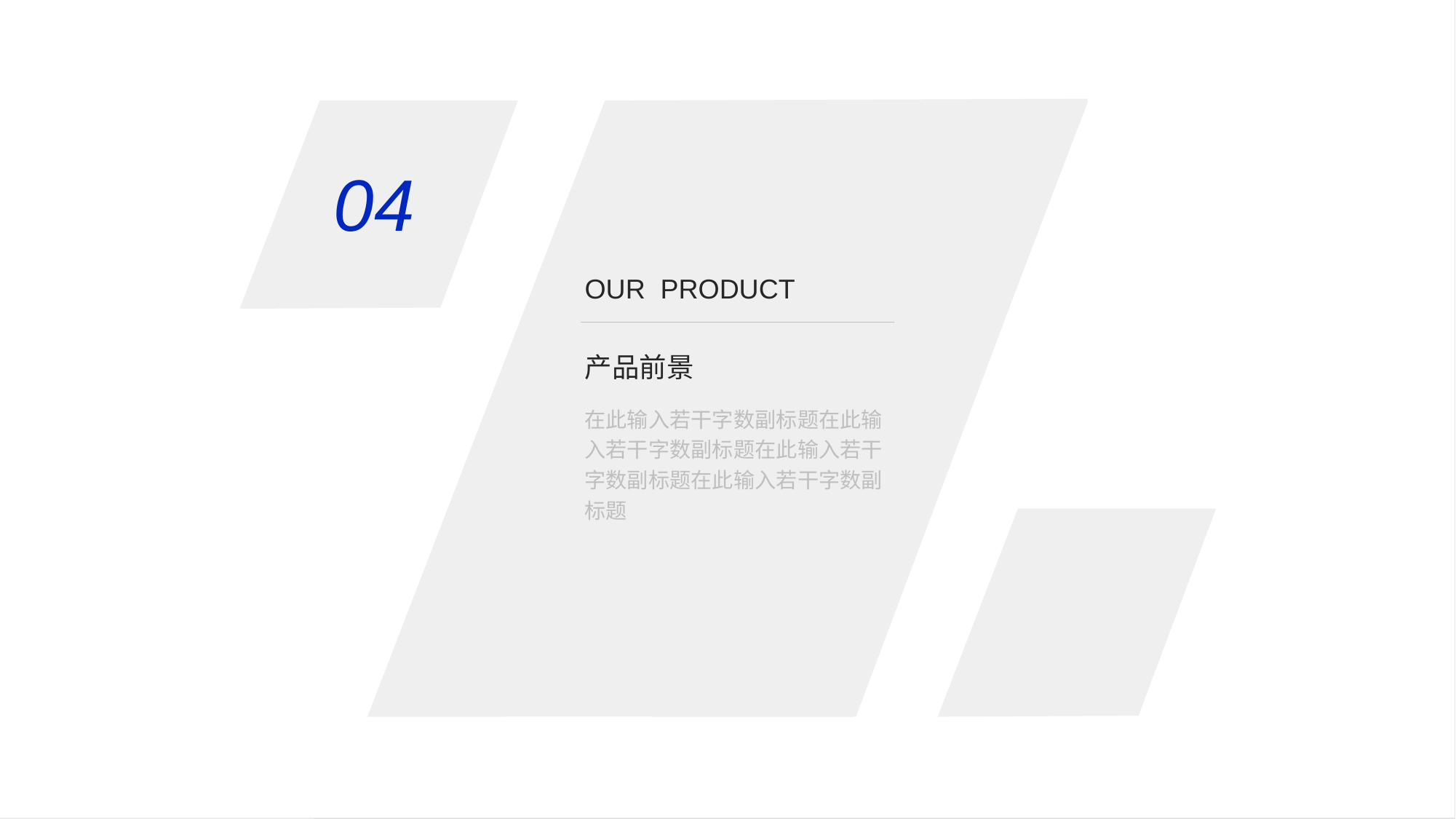

04
OUR  PRODUCT

产品前景
在此输入若干字数副标题在此输入若干字数副标题在此输入若干字数副标题在此输入若干字数副标题